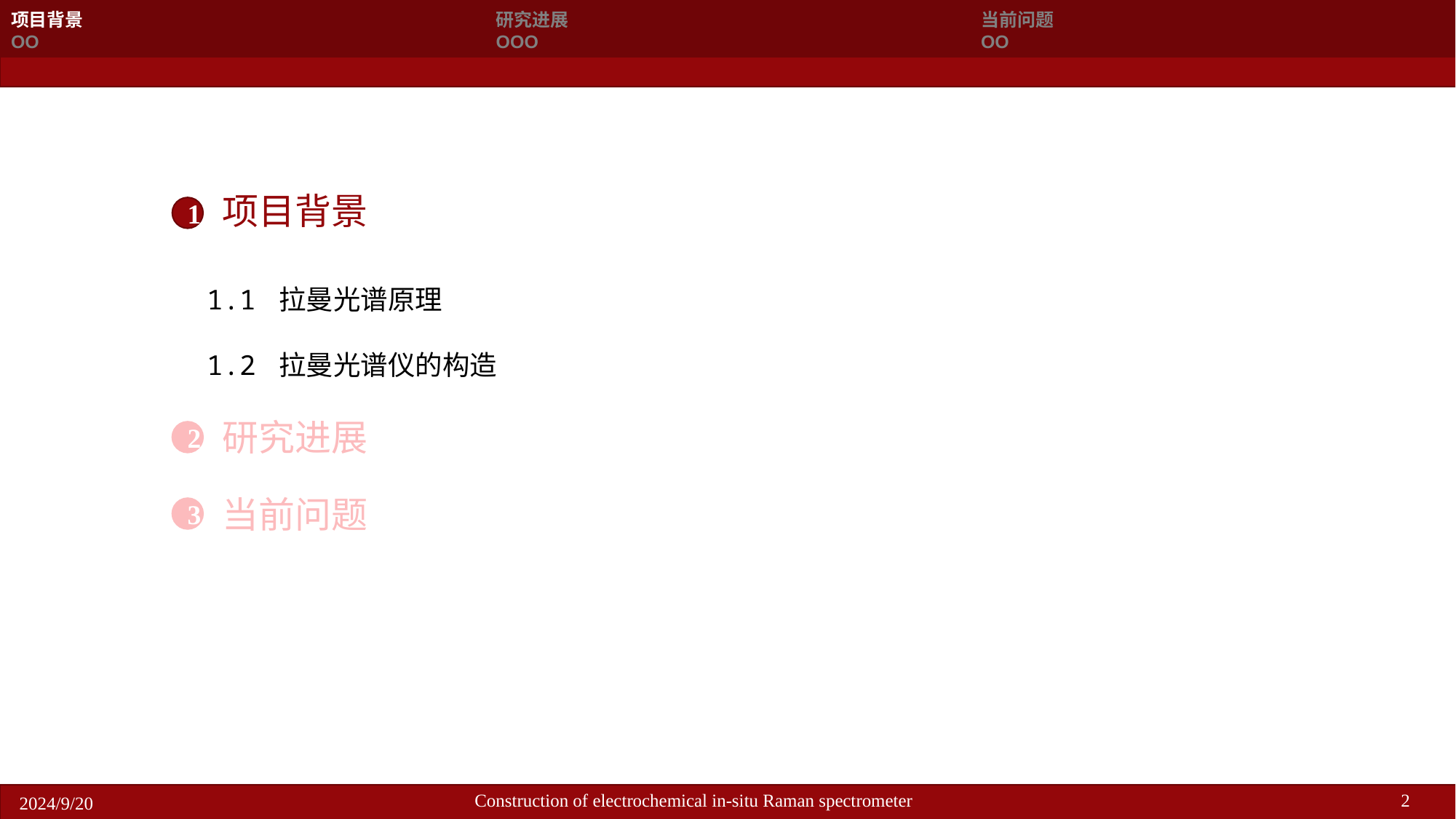

| 项目背景 OO | 研究进展 OOO | 当前问题 OO |
| --- | --- | --- |

项目背景
1
1.1 拉曼光谱原理
1.2 拉曼光谱仪的构造
研究进展
2
当前问题
3
2
Construction of electrochemical in-situ Raman spectrometer
2024/9/20